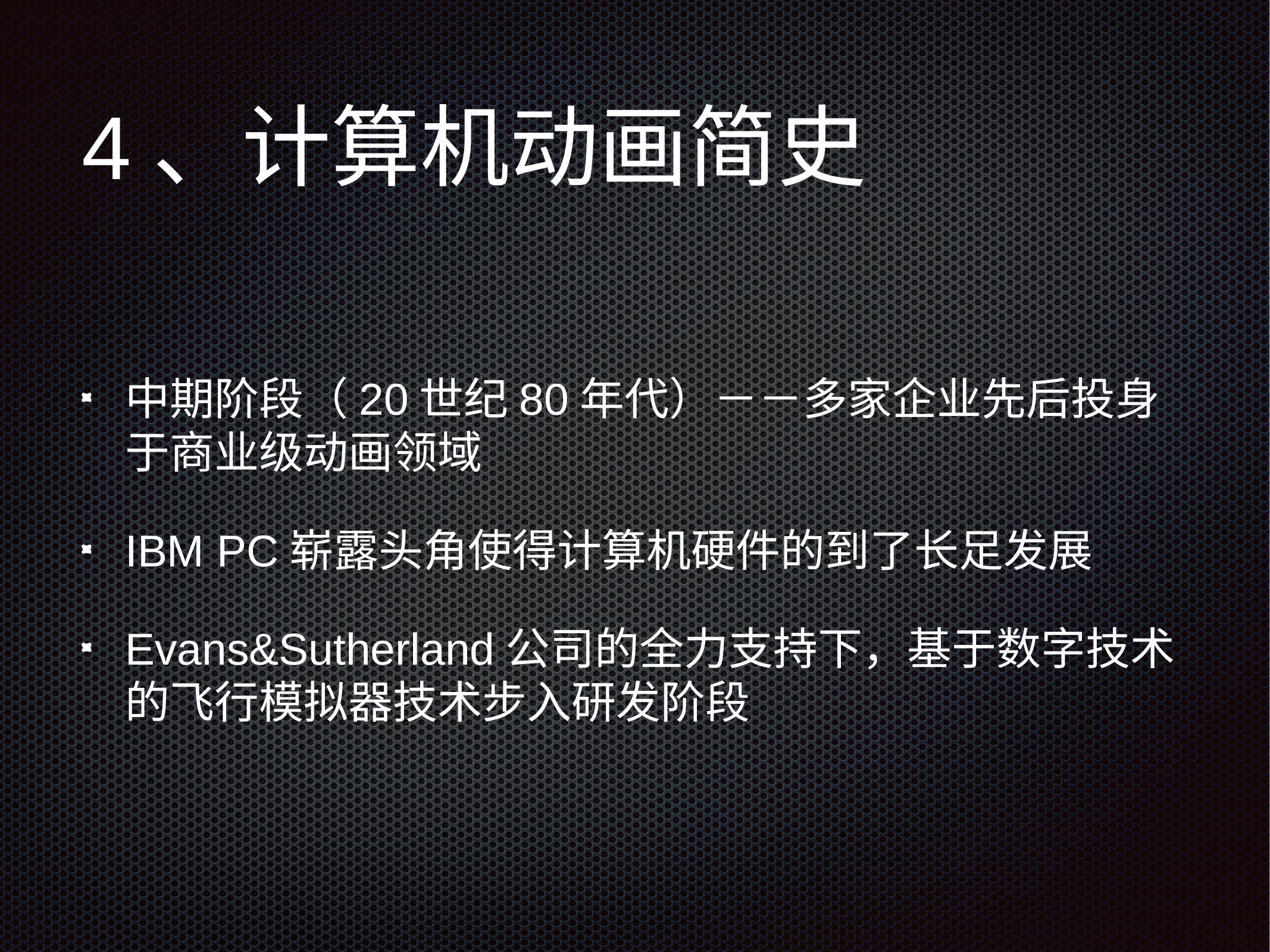

# 4、计算机动画简史
中期阶段（20世纪80年代）－－多家企业先后投身于商业级动画领域
IBM PC崭露头角使得计算机硬件的到了长足发展
Evans&Sutherland公司的全力支持下，基于数字技术的飞行模拟器技术步入研发阶段